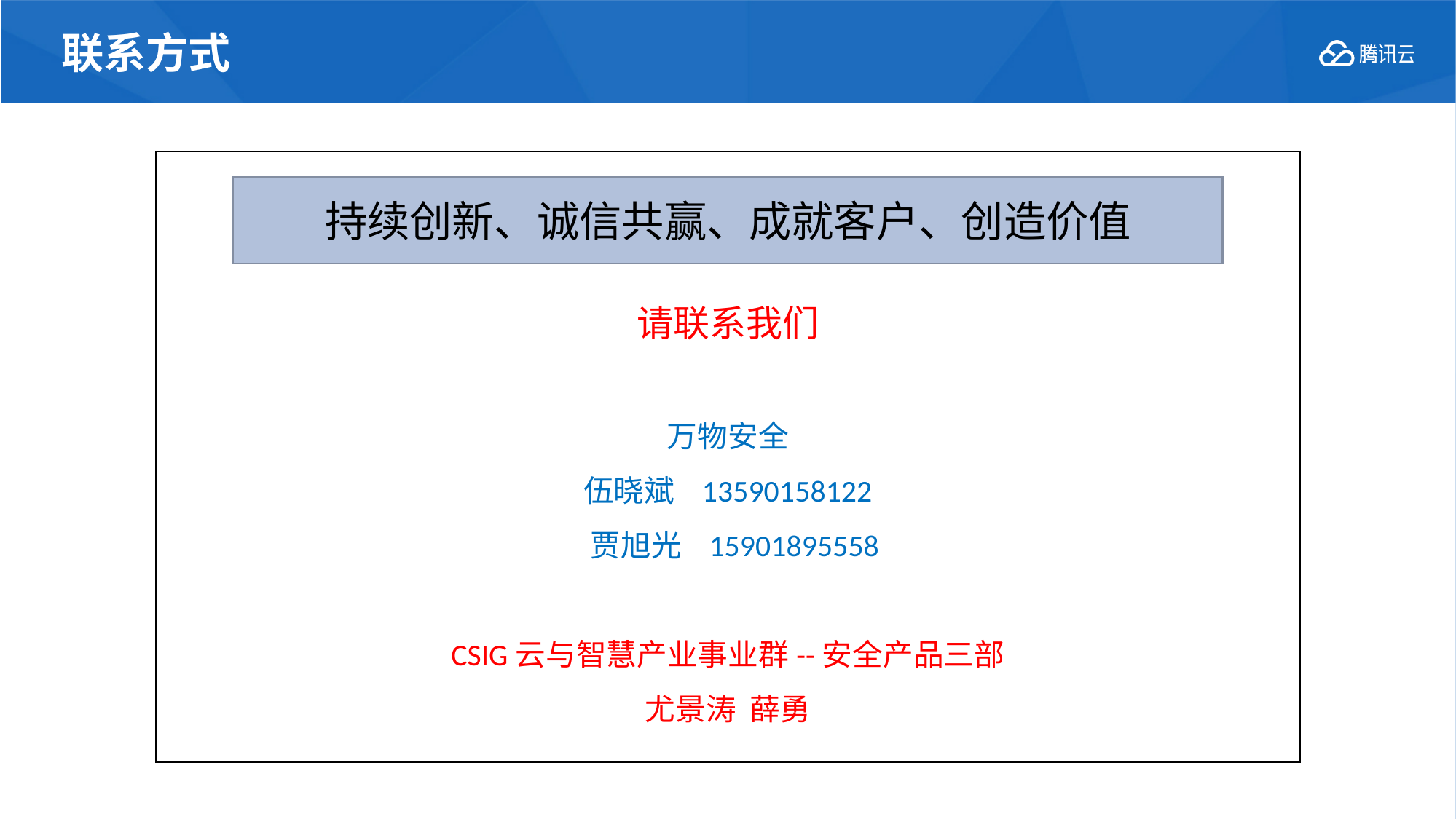

# 联系方式

请联系我们

万物安全
伍晓斌   13590158122
 贾旭光   15901895558

CSIG云与智慧产业事业群--安全产品三部
尤景涛  薛勇
持续创新、诚信共赢、成就客户、创造价值